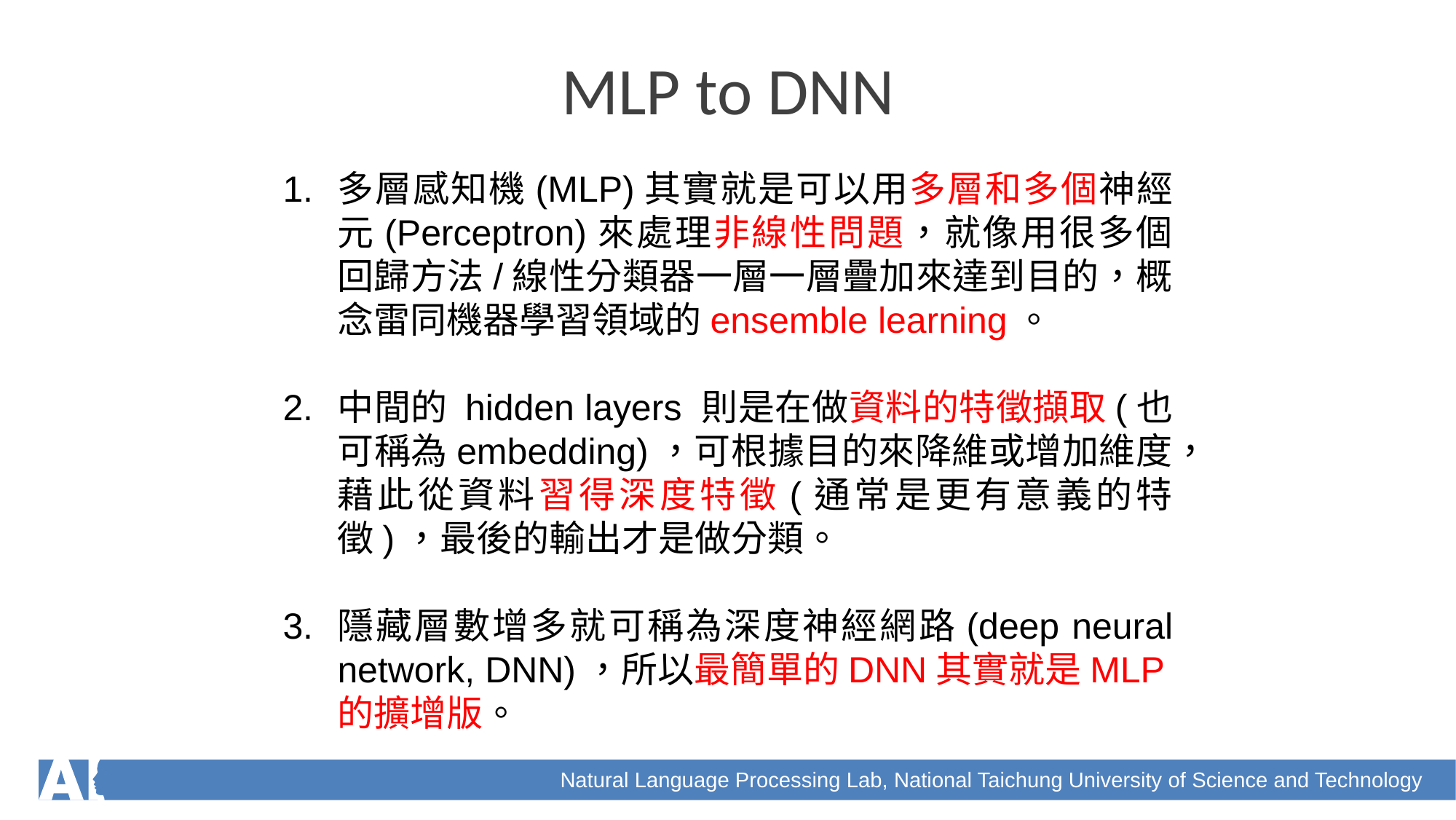

MLP to DNN
多層感知機(MLP)其實就是可以用多層和多個神經元(Perceptron)來處理非線性問題，就像用很多個回歸方法/線性分類器一層一層疊加來達到目的，概念雷同機器學習領域的ensemble learning。

中間的 hidden layers 則是在做資料的特徵擷取(也可稱為embedding)，可根據目的來降維或增加維度，藉此從資料習得深度特徵(通常是更有意義的特徵)，最後的輸出才是做分類。

隱藏層數增多就可稱為深度神經網路(deep neural network, DNN)，所以最簡單的DNN其實就是MLP的擴增版。
Natural Language Processing Lab, National Taichung University of Science and Technology